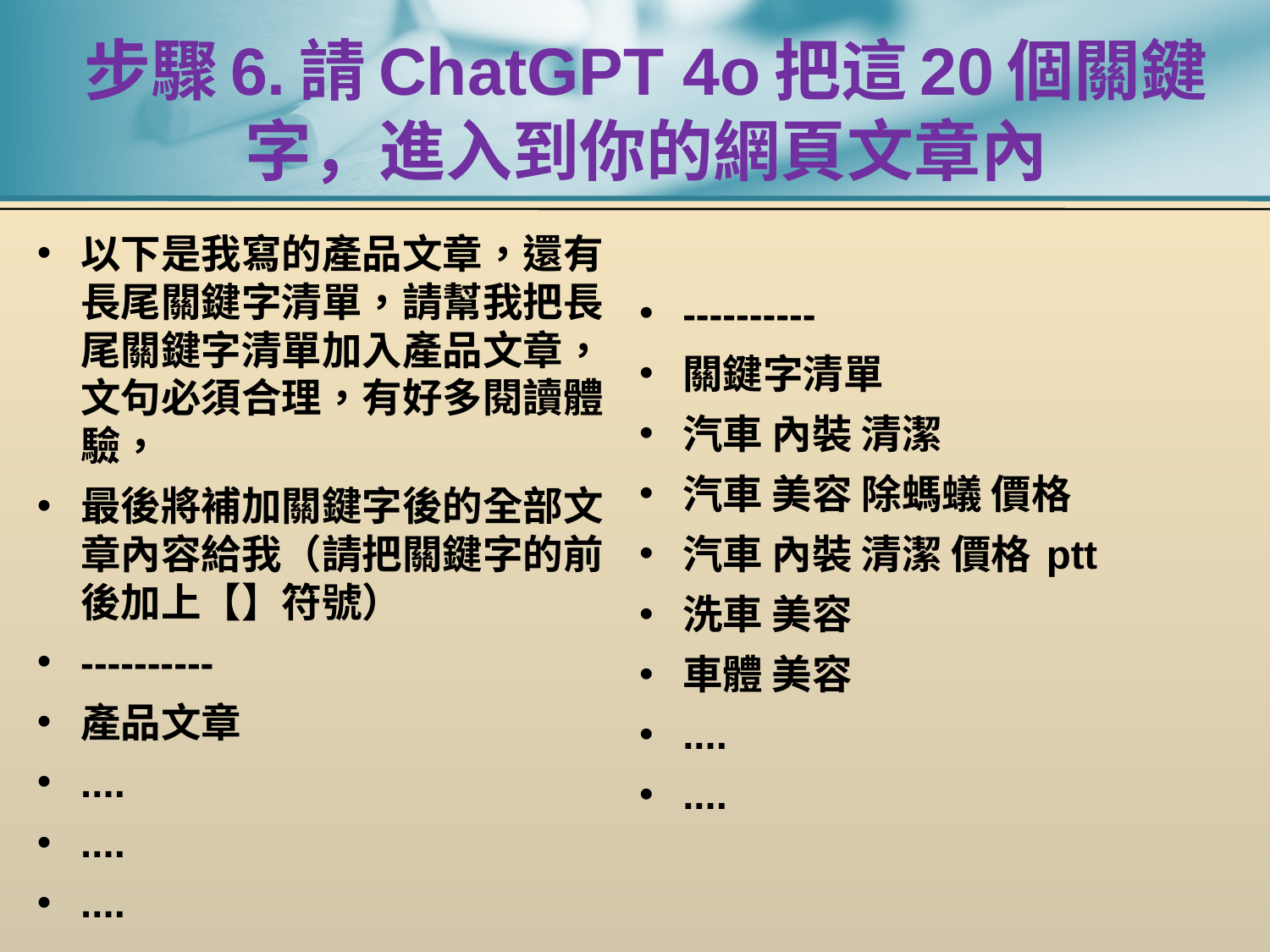

# 步驟6.請ChatGPT 4o把這20個關鍵字，進入到你的網頁文章內
以下是我寫的產品文章，還有長尾關鍵字清單，請幫我把長尾關鍵字清單加入產品文章，文句必須合理，有好多閱讀體驗，
最後將補加關鍵字後的全部文章內容給我（請把關鍵字的前後加上【】符號）
----------
產品文章
....
....
....

----------
關鍵字清單
汽車 內裝 清潔
汽車 美容 除螞蟻 價格
汽車 內裝 清潔 價格 ptt
洗車 美容
車體 美容
....
....